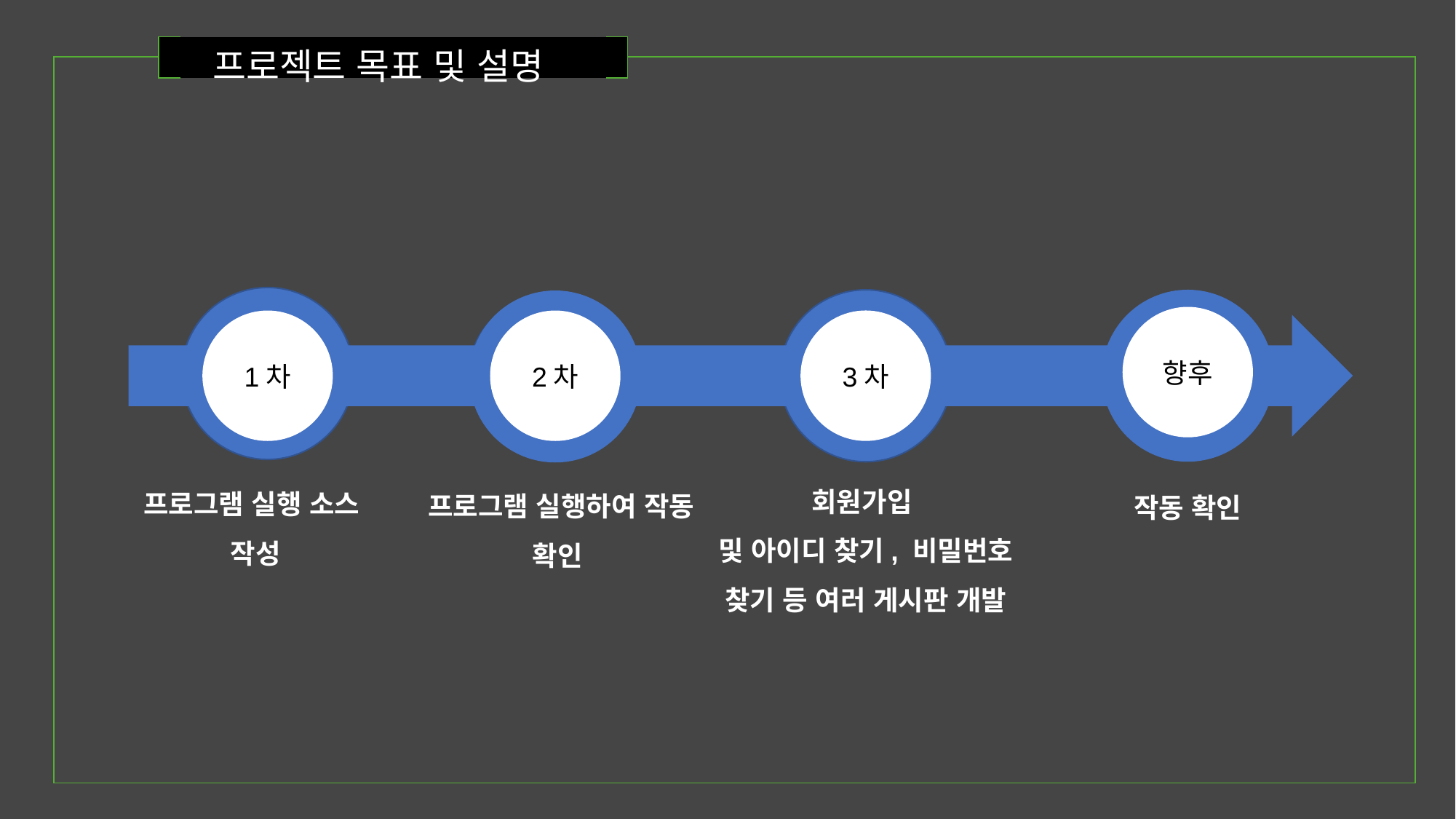

프로젝트 목표 및 설명
|  |  |  |
| --- | --- | --- |

4

향후
3차
1차
2차

회원가입
및 아이디 찾기, 비밀번호 찾기 등 여러 게시판 개발
프로그램 실행 소스
작성
프로그램 실행하여 작동 확인
작동 확인